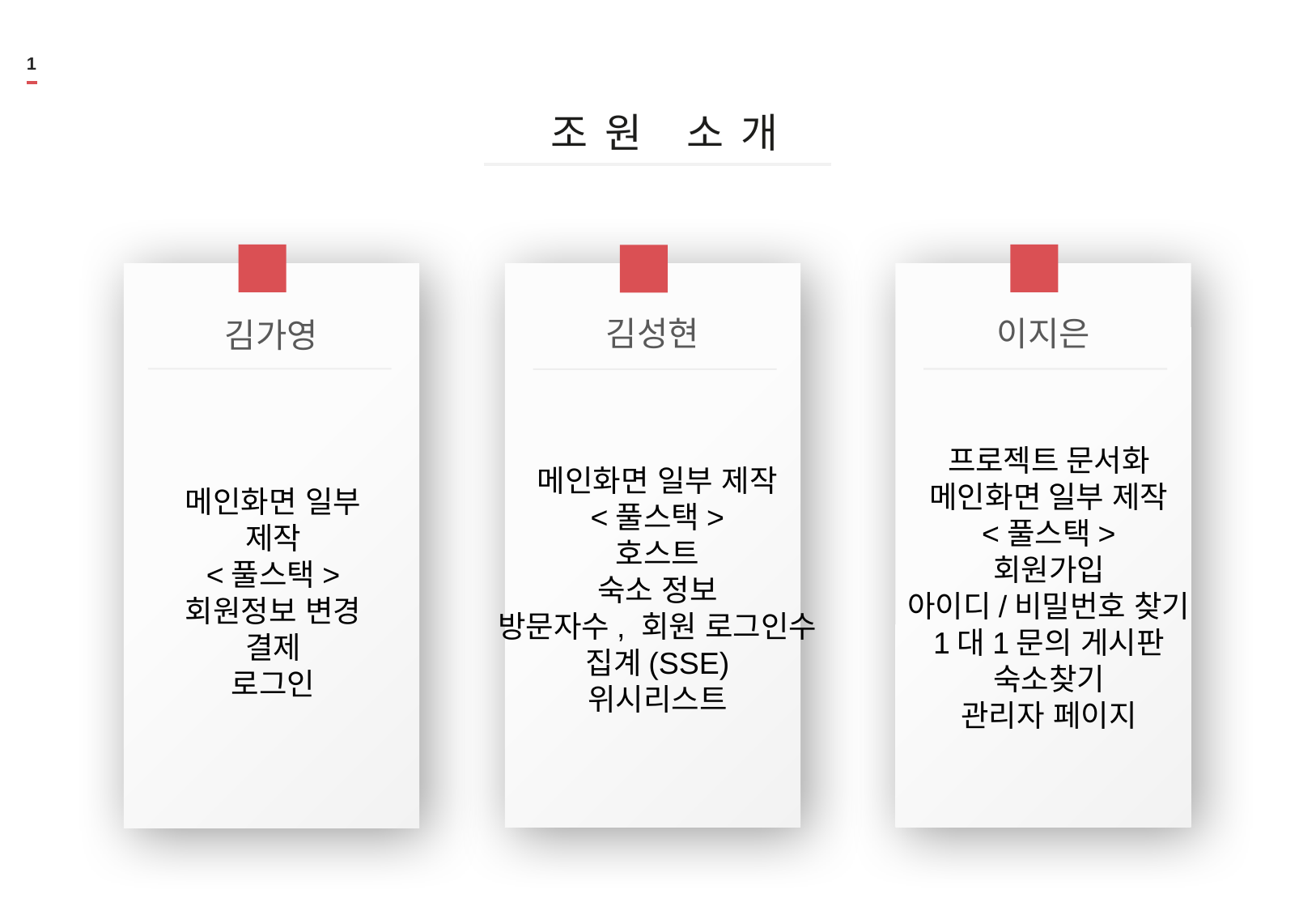

1
조원 소개
01
03
02

김가영

10

이지은

10

김성현

프로젝트 문서화
메인화면 일부 제작
<풀스택>
회원가입
아이디/비밀번호 찾기
1대1문의 게시판
숙소찾기
관리자 페이지
메인화면 일부 제작
<풀스택>
호스트
숙소 정보
방문자수, 회원 로그인수
집계(SSE)
위시리스트
메인화면 일부 제작
<풀스택>
회원정보 변경
결제
로그인